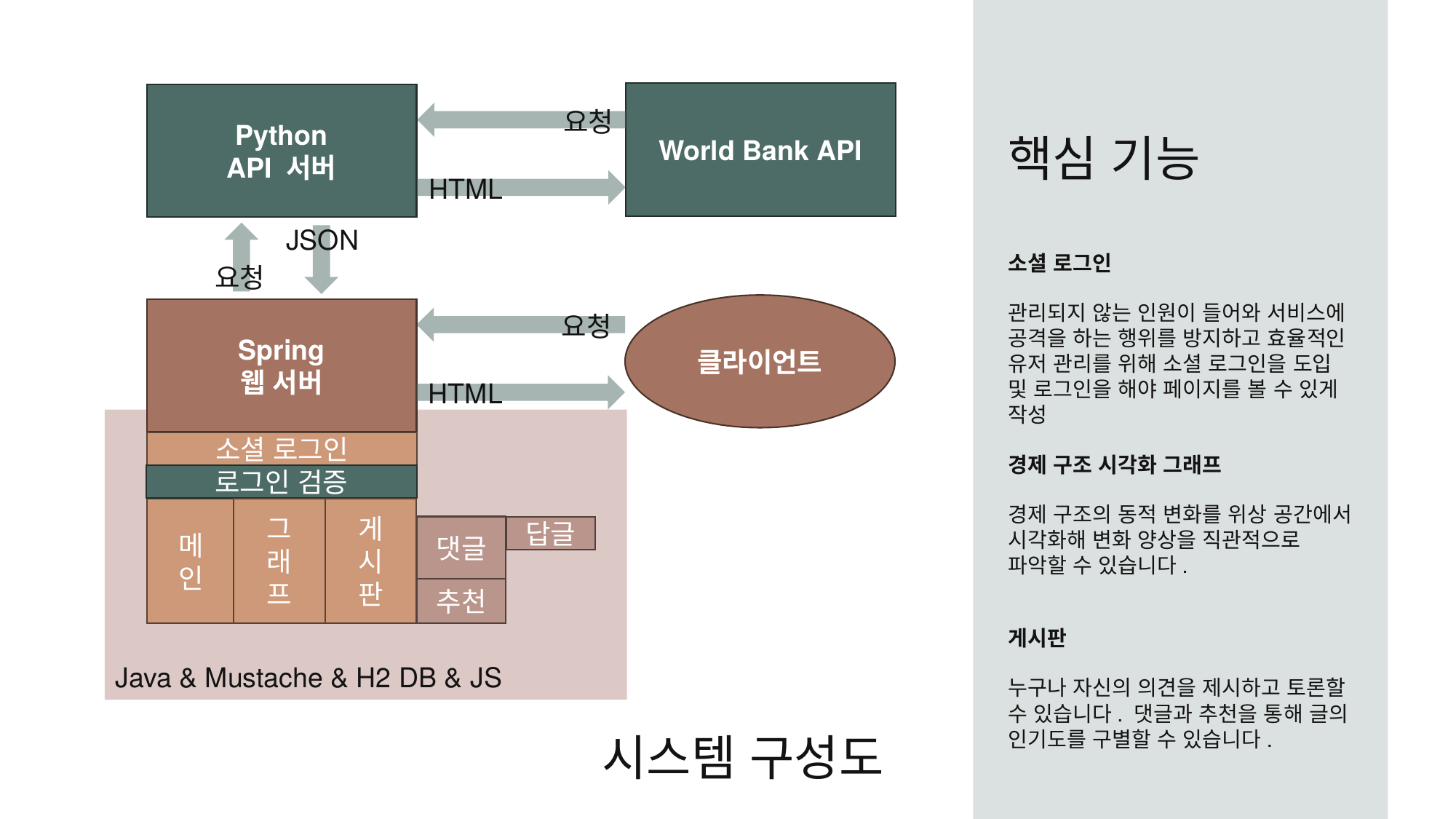

핵심 기능

World Bank API
Python
API 서버
요청
HTML
JSON

소셜 로그인
관리되지 않는 인원이 들어와 서비스에 공격을 하는 행위를 방지하고 효율적인 유저 관리를 위해 소셜 로그인을 도입 및 로그인을 해야 페이지를 볼 수 있게 작성
경제 구조 시각화 그래프
경제 구조의 동적 변화를 위상 공간에서 시각화해 변화 양상을 직관적으로 파악할 수 있습니다.
게시판
누구나 자신의 의견을 제시하고 토론할 수 있습니다. 댓글과 추천을 통해 글의 인기도를 구별할 수 있습니다.
요청

클라이언트
Spring
웹 서버
요청
HTML

소셜 로그인
로그인 검증
그
래
프
게
시
판
메
인
댓글
답글
추천
시스템 구성도
Java & Mustache & H2 DB & JS